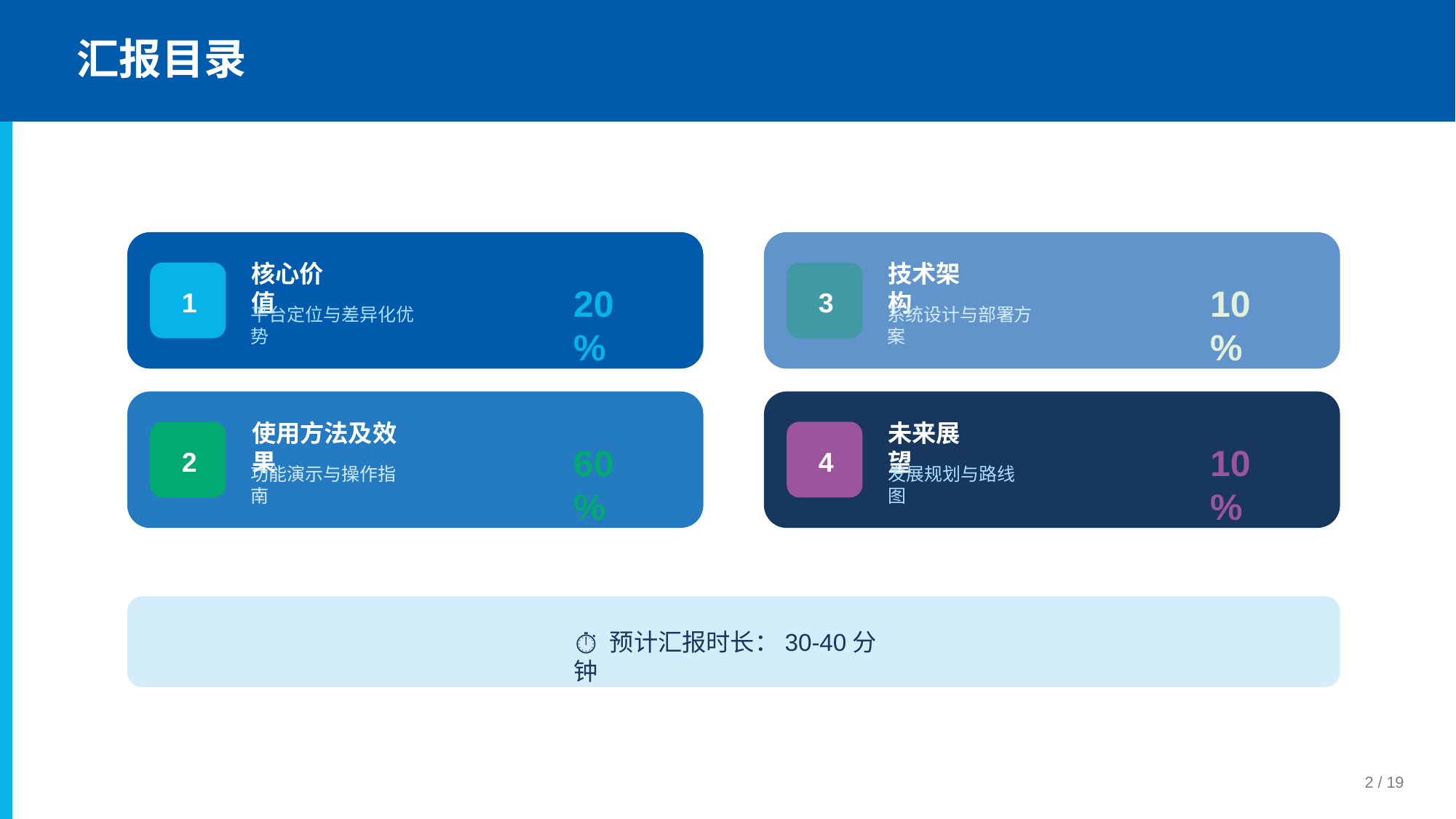

汇报目录

核心价值
技术架构

20%
10%
1
3
平台定位与差异化优势
系统设计与部署方案

使用方法及效果
未来展望

60%
10%
2
4
功能演示与操作指南
发展规划与路线图

⏱ 预计汇报时长：30-40分钟
2 / 19